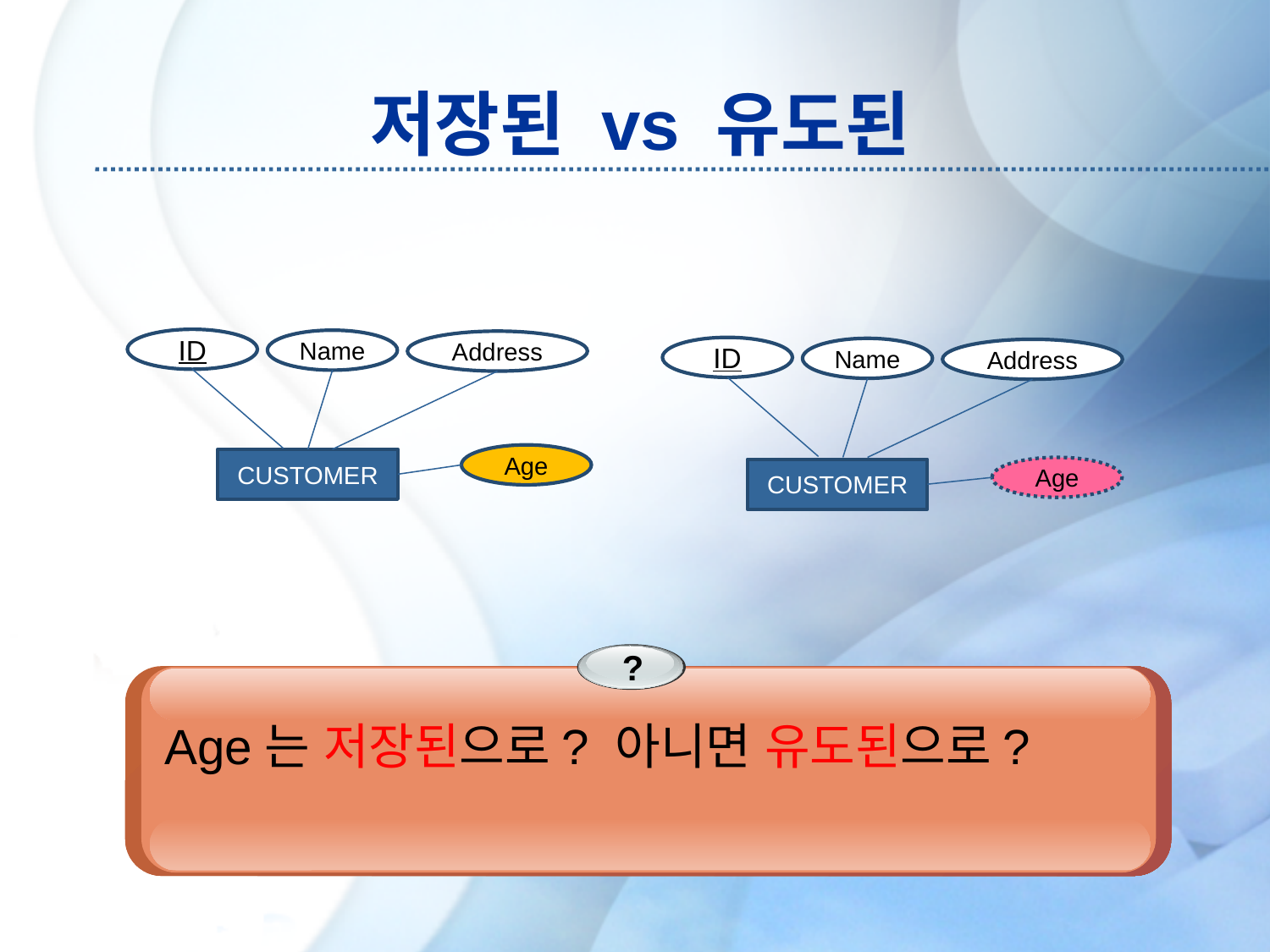

# 저장된 vs 유도된
ID
Name
Address
ID
Name
Address
Age
CUSTOMER
Age
CUSTOMER
?

  Age는 저장된으로? 아니면 유도된으로?